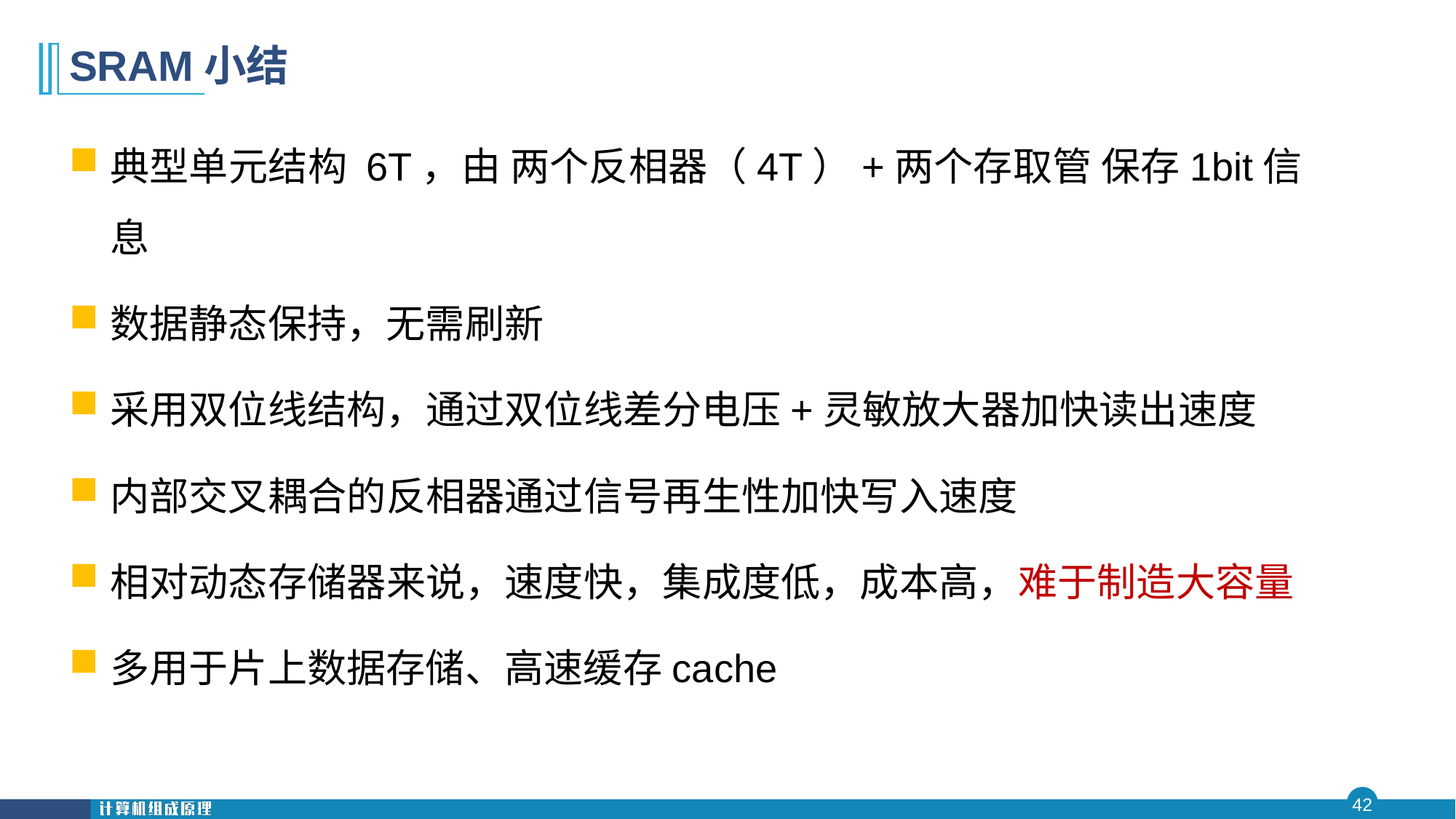

# SRAM小结
典型单元结构 6T，由 两个反相器（4T）+两个存取管 保存1bit信息
数据静态保持，无需刷新
采用双位线结构，通过双位线差分电压+灵敏放大器加快读出速度
内部交叉耦合的反相器通过信号再生性加快写入速度
相对动态存储器来说，速度快，集成度低，成本高，难于制造大容量
多用于片上数据存储、高速缓存cache